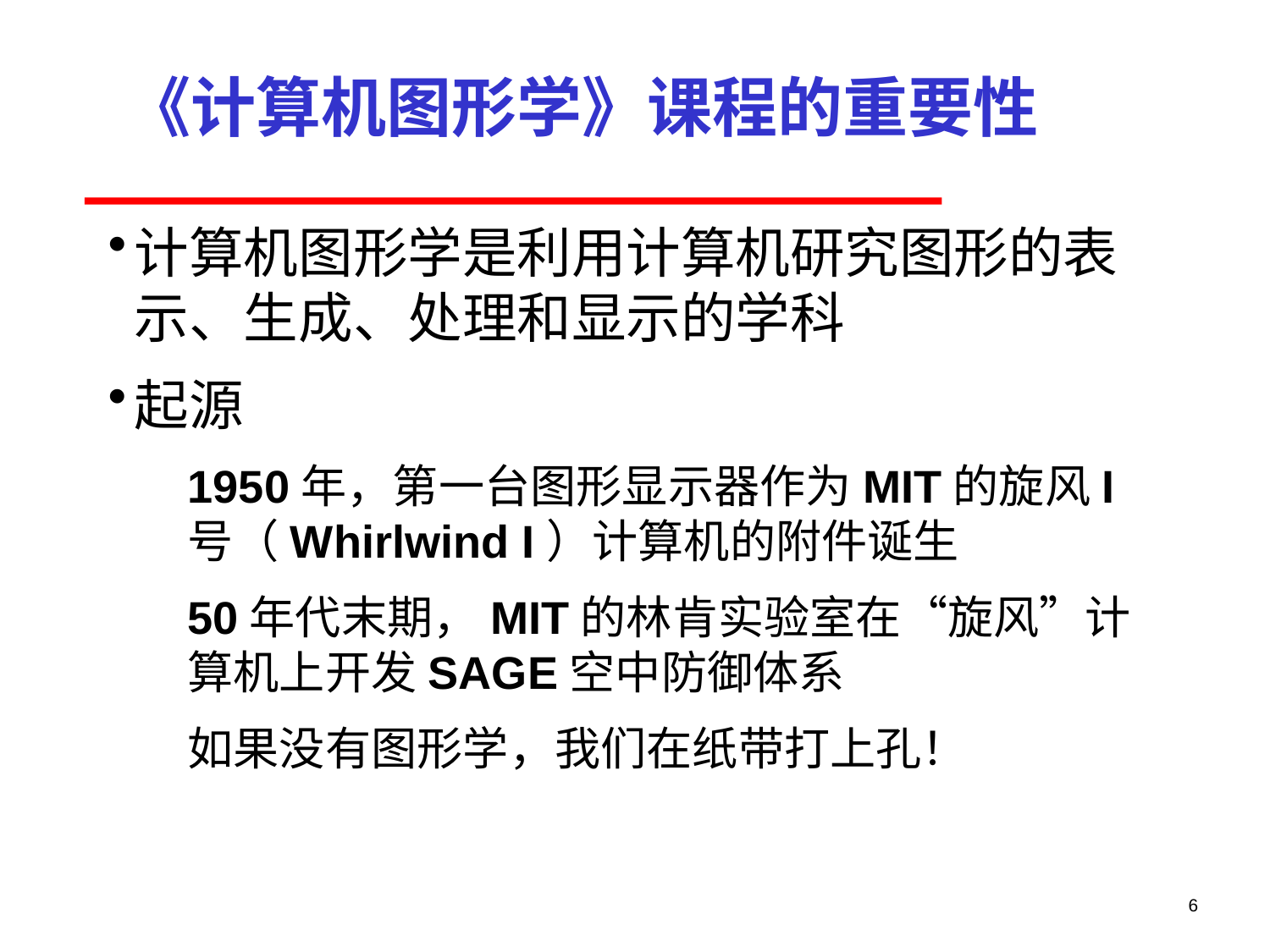

# 《计算机图形学》课程的重要性
计算机图形学是利用计算机研究图形的表示、生成、处理和显示的学科
起源
1950年，第一台图形显示器作为MIT的旋风I号（Whirlwind I）计算机的附件诞生
50年代末期，MIT的林肯实验室在“旋风”计算机上开发SAGE空中防御体系
如果没有图形学，我们在纸带打上孔！
6